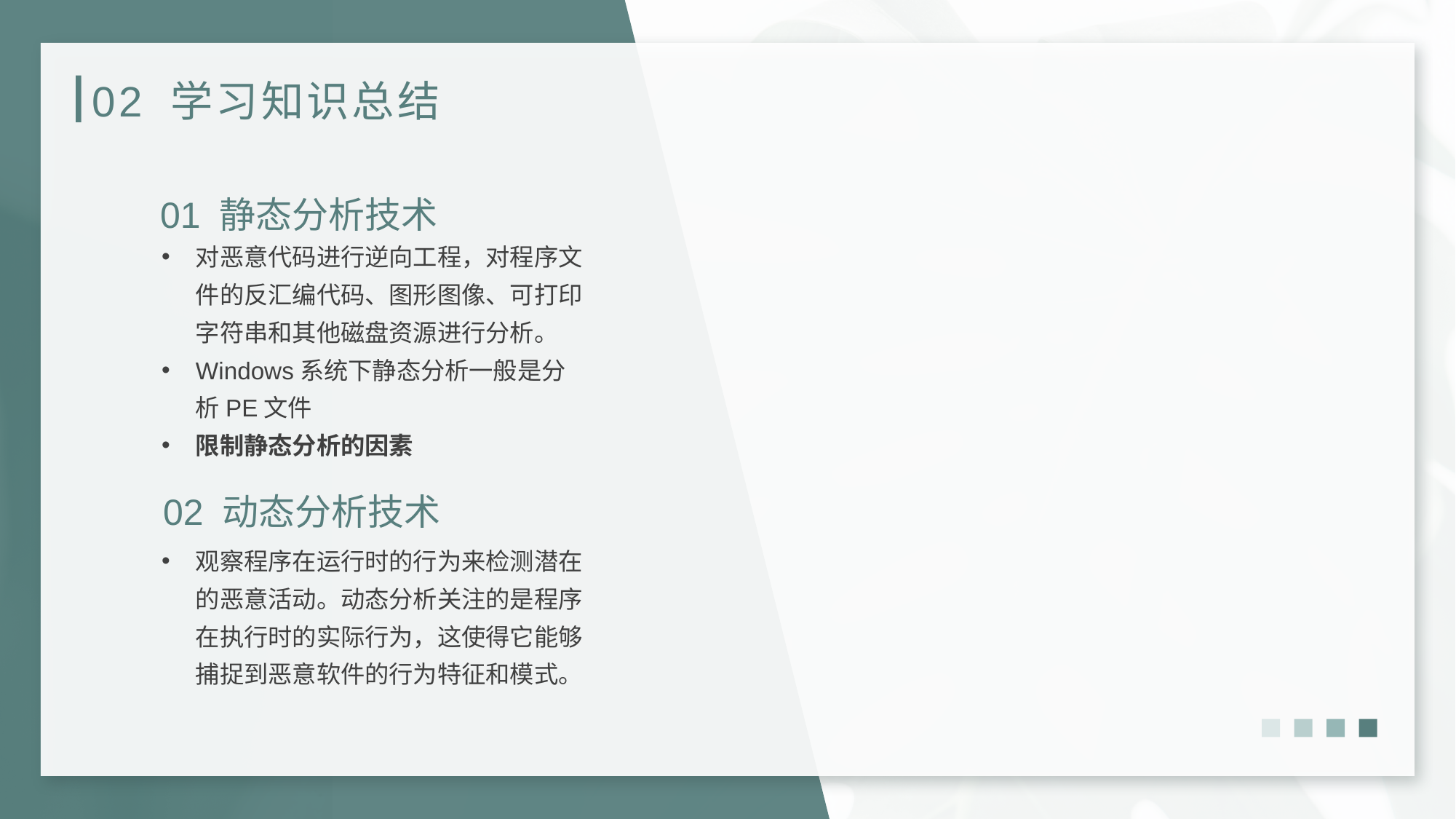

# 02 学习知识总结
01 静态分析技术
对恶意代码进行逆向工程，对程序文件的反汇编代码、图形图像、可打印字符串和其他磁盘资源进行分析。
Windows系统下静态分析一般是分析PE文件
限制静态分析的因素
02 动态分析技术
观察程序在运行时的行为来检测潜在的恶意活动。动态分析关注的是程序在执行时的实际行为，这使得它能够捕捉到恶意软件的行为特征和模式。